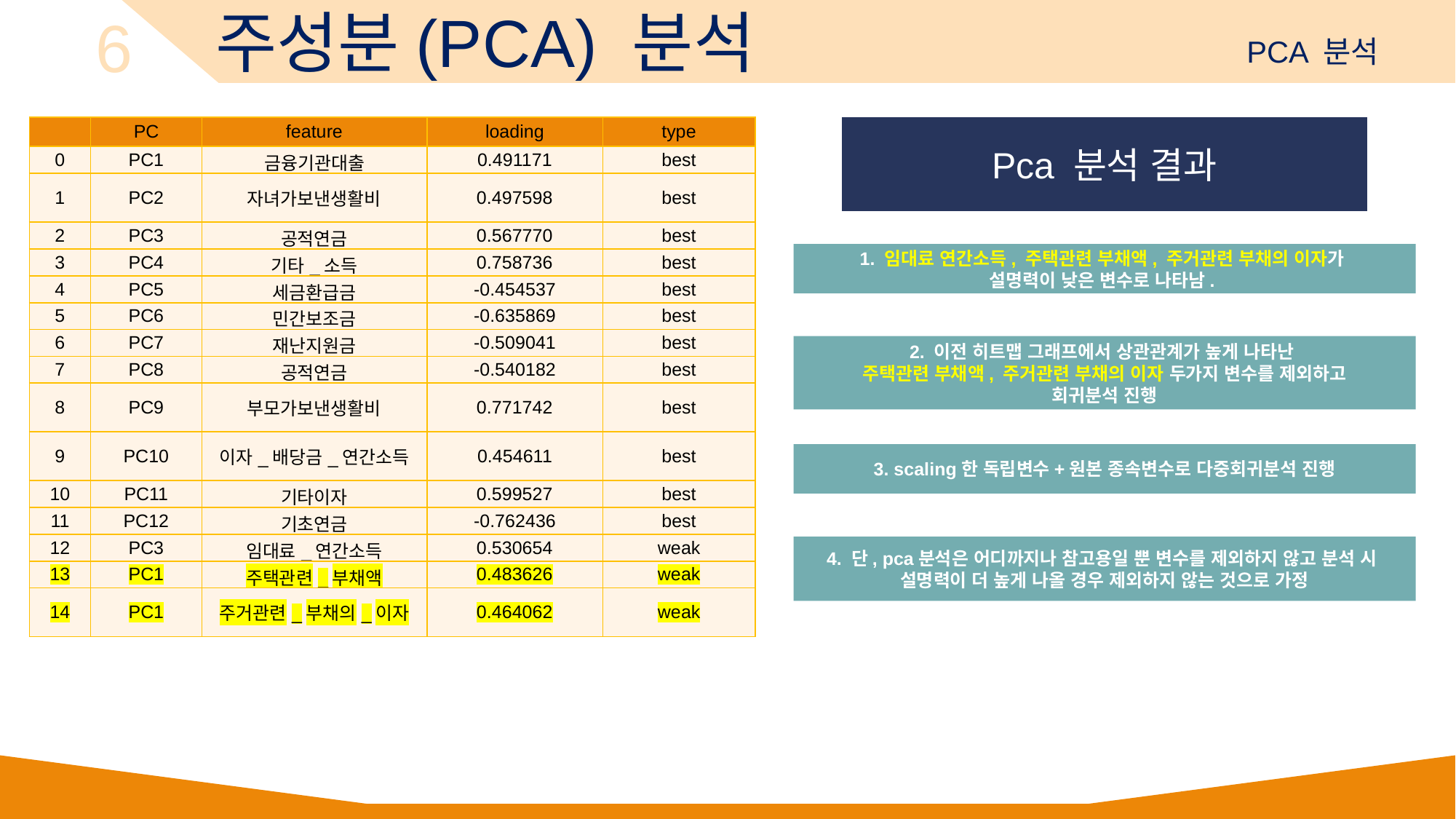

6

주성분(PCA) 분석
PCA 분석
|  | PC | feature | loading | type |
| --- | --- | --- | --- | --- |
| 0 | PC1 | 금융기관대출 | 0.491171 | best |
| 1 | PC2 | 자녀가보낸생활비 | 0.497598 | best |
| 2 | PC3 | 공적연금 | 0.567770 | best |
| 3 | PC4 | 기타\_소득 | 0.758736 | best |
| 4 | PC5 | 세금환급금 | -0.454537 | best |
| 5 | PC6 | 민간보조금 | -0.635869 | best |
| 6 | PC7 | 재난지원금 | -0.509041 | best |
| 7 | PC8 | 공적연금 | -0.540182 | best |
| 8 | PC9 | 부모가보낸생활비 | 0.771742 | best |
| 9 | PC10 | 이자\_배당금\_연간소득 | 0.454611 | best |
| 10 | PC11 | 기타이자 | 0.599527 | best |
| 11 | PC12 | 기초연금 | -0.762436 | best |
| 12 | PC3 | 임대료\_연간소득 | 0.530654 | weak |
| 13 | PC1 | 주택관련\_부채액 | 0.483626 | weak |
| 14 | PC1 | 주거관련\_부채의\_이자 | 0.464062 | weak |
Pca 분석 결과
1. 임대료 연간소득, 주택관련 부채액, 주거관련 부채의 이자가
설명력이 낮은 변수로 나타남.
2. 이전 히트맵 그래프에서 상관관계가 높게 나타난
주택관련 부채액, 주거관련 부채의 이자 두가지 변수를 제외하고
회귀분석 진행
3. scaling한 독립변수+원본 종속변수로 다중회귀분석 진행
4. 단, pca분석은 어디까지나 참고용일 뿐 변수를 제외하지 않고 분석 시
설명력이 더 높게 나올 경우 제외하지 않는 것으로 가정